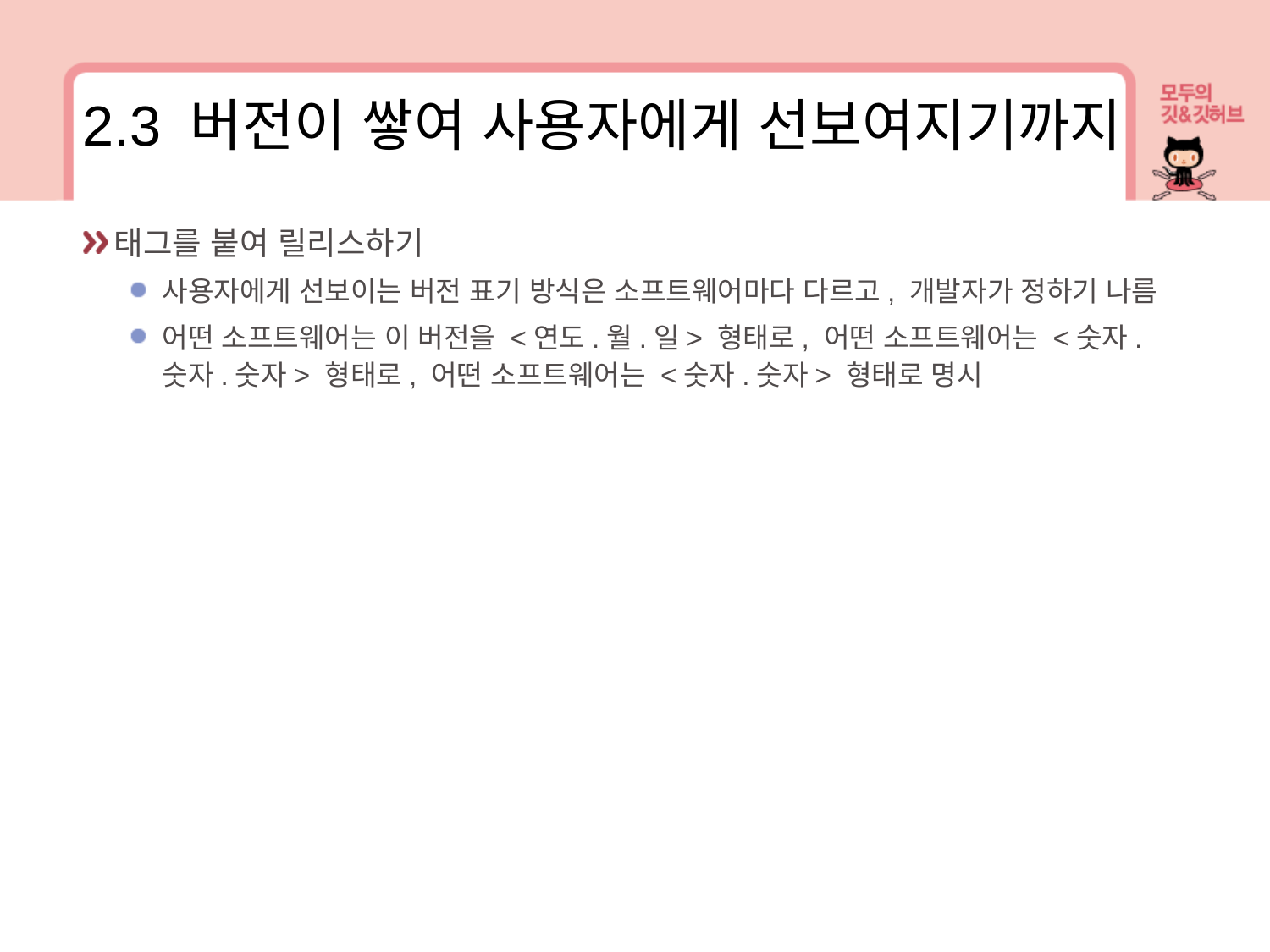

2.3 버전이 쌓여 사용자에게 선보여지기까지
태그를 붙여 릴리스하기
사용자에게 선보이는 버전 표기 방식은 소프트웨어마다 다르고, 개발자가 정하기 나름
어떤 소프트웨어는 이 버전을 <연도.월.일> 형태로, 어떤 소프트웨어는 <숫자.숫자.숫자> 형태로, 어떤 소프트웨어는 <숫자.숫자> 형태로 명시